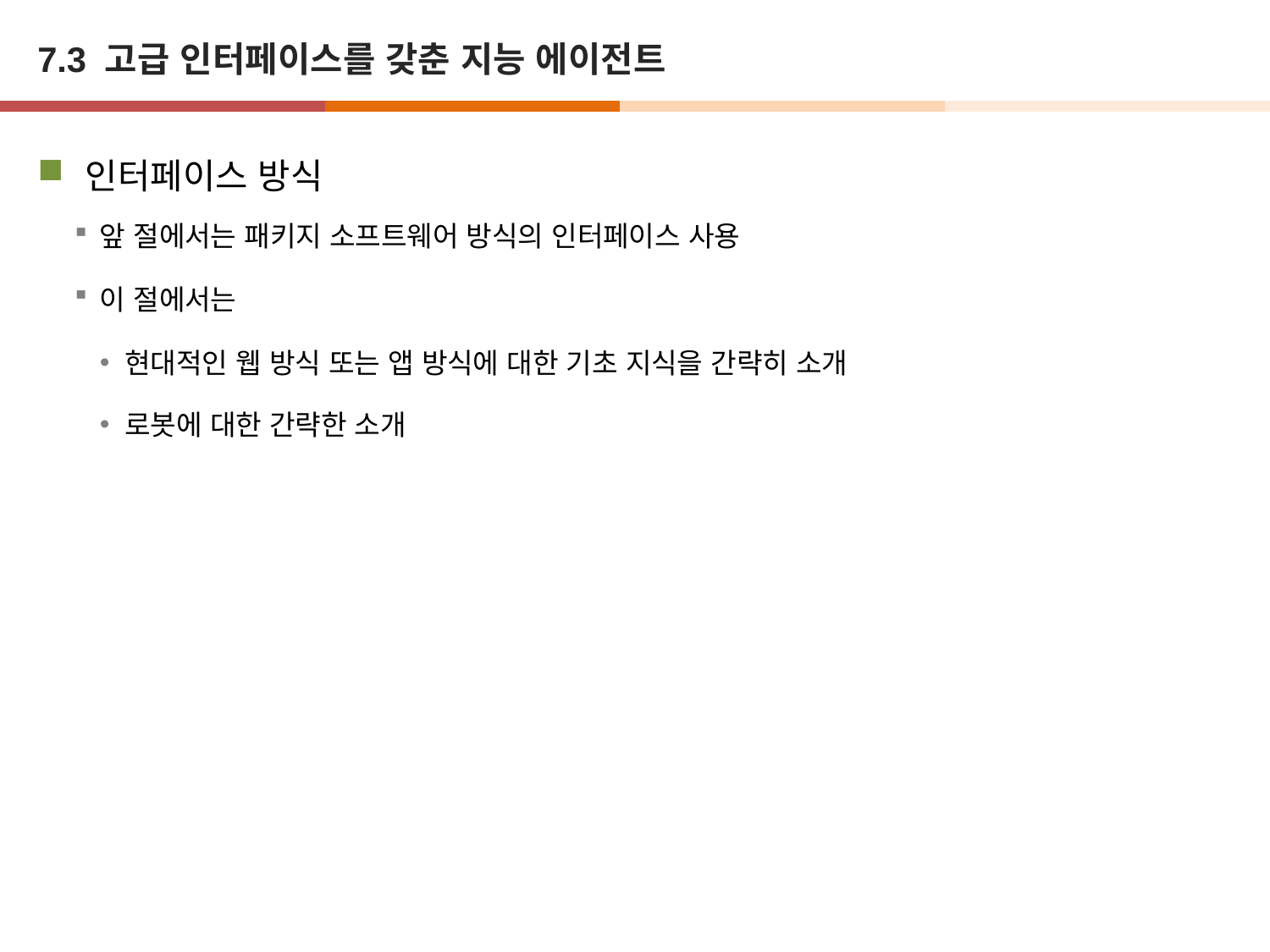

# 7.3 고급 인터페이스를 갖춘 지능 에이전트
인터페이스 방식
앞 절에서는 패키지 소프트웨어 방식의 인터페이스 사용
이 절에서는
현대적인 웹 방식 또는 앱 방식에 대한 기초 지식을 간략히 소개
로봇에 대한 간략한 소개